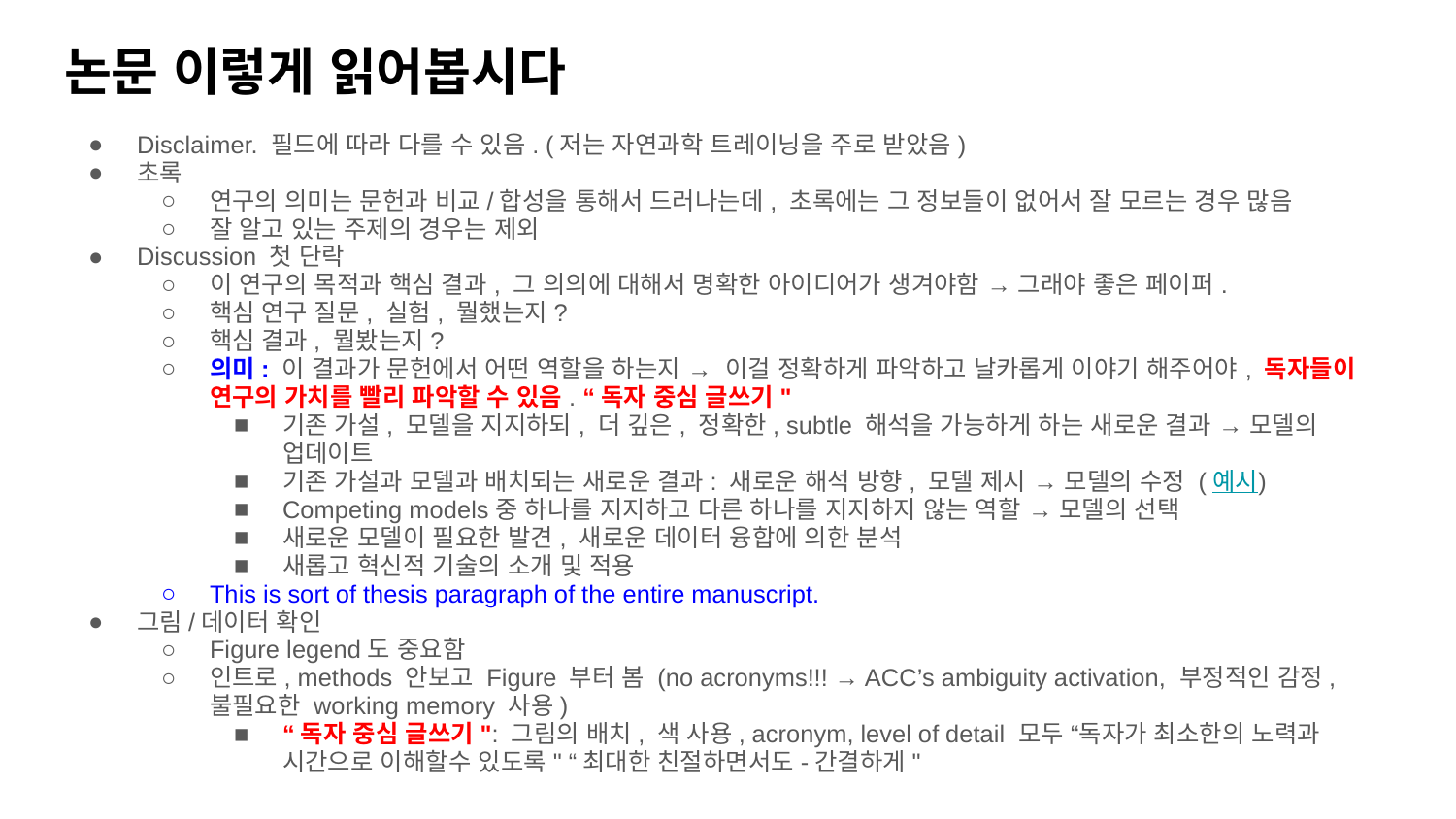

# 논문 이렇게 읽어봅시다
Disclaimer. 필드에 따라 다를 수 있음. (저는 자연과학 트레이닝을 주로 받았음)
초록
연구의 의미는 문헌과 비교/합성을 통해서 드러나는데, 초록에는 그 정보들이 없어서 잘 모르는 경우 많음
잘 알고 있는 주제의 경우는 제외
Discussion 첫 단락
이 연구의 목적과 핵심 결과, 그 의의에 대해서 명확한 아이디어가 생겨야함 → 그래야 좋은 페이퍼.
핵심 연구 질문, 실험, 뭘했는지?
핵심 결과, 뭘봤는지?
의미: 이 결과가 문헌에서 어떤 역할을 하는지 →  이걸 정확하게 파악하고 날카롭게 이야기 해주어야, 독자들이 연구의 가치를 빨리 파악할 수 있음. “독자 중심 글쓰기"
기존 가설, 모델을 지지하되, 더 깊은, 정확한, subtle 해석을 가능하게 하는 새로운 결과 → 모델의 업데이트
기존 가설과 모델과 배치되는 새로운 결과: 새로운 해석 방향, 모델 제시 → 모델의 수정 (예시)
Competing models중 하나를 지지하고 다른 하나를 지지하지 않는 역할 → 모델의 선택
새로운 모델이 필요한 발견, 새로운 데이터 융합에 의한 분석
새롭고 혁신적 기술의 소개 및 적용
This is sort of thesis paragraph of the entire manuscript.
그림/데이터 확인
Figure legend도 중요함
인트로, methods 안보고 Figure 부터 봄 (no acronyms!!! → ACC’s ambiguity activation, 부정적인 감정, 불필요한 working memory 사용)
“독자 중심 글쓰기": 그림의 배치, 색 사용, acronym, level of detail 모두 “독자가 최소한의 노력과 시간으로 이해할수 있도록" “최대한 친절하면서도-간결하게"